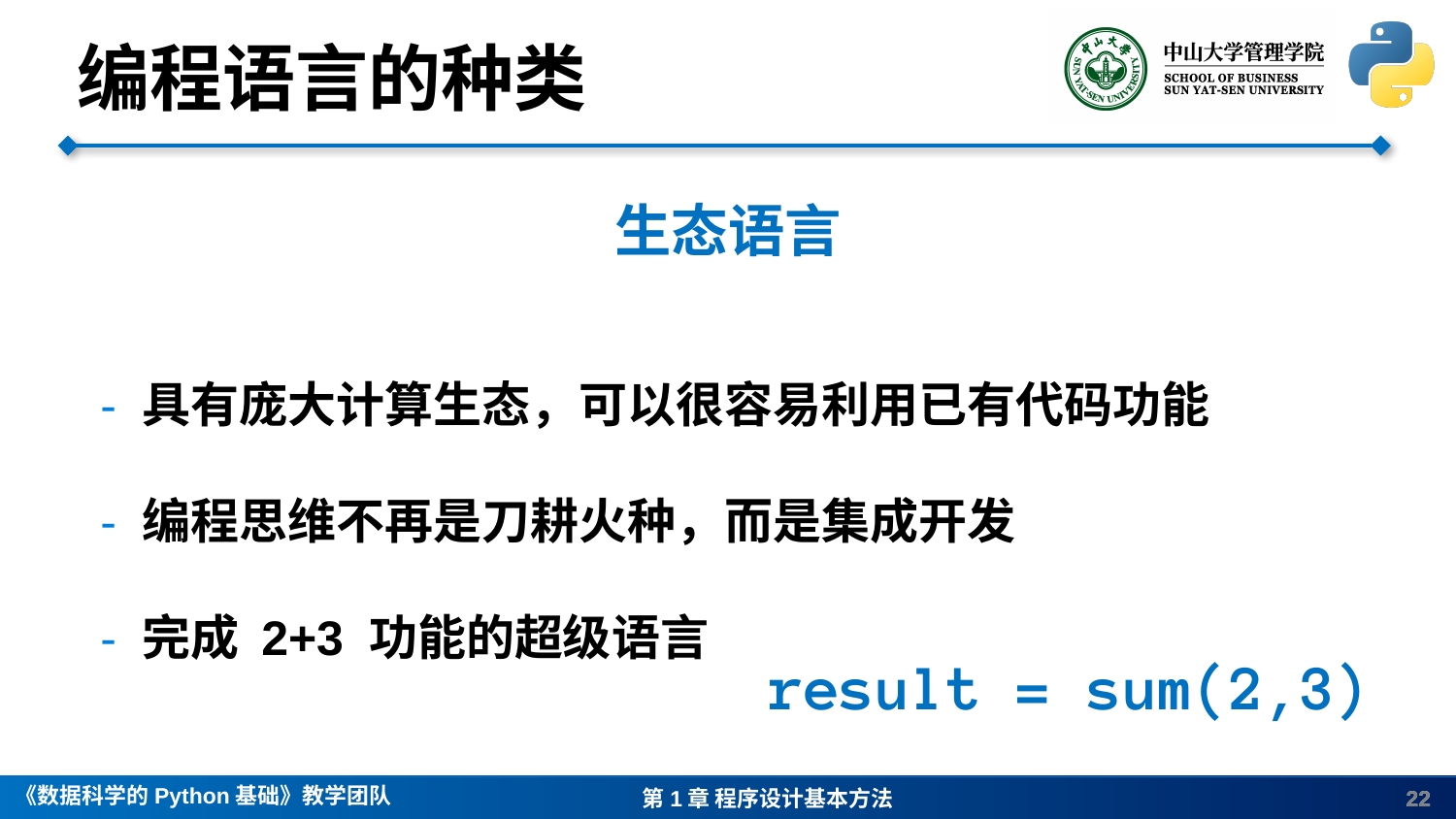

编程语言的种类
生态语言
- 具有庞大计算生态，可以很容易利用已有代码功能
- 编程思维不再是刀耕火种，而是集成开发
- 完成 2+3 功能的超级语言
result = sum(2,3)
22